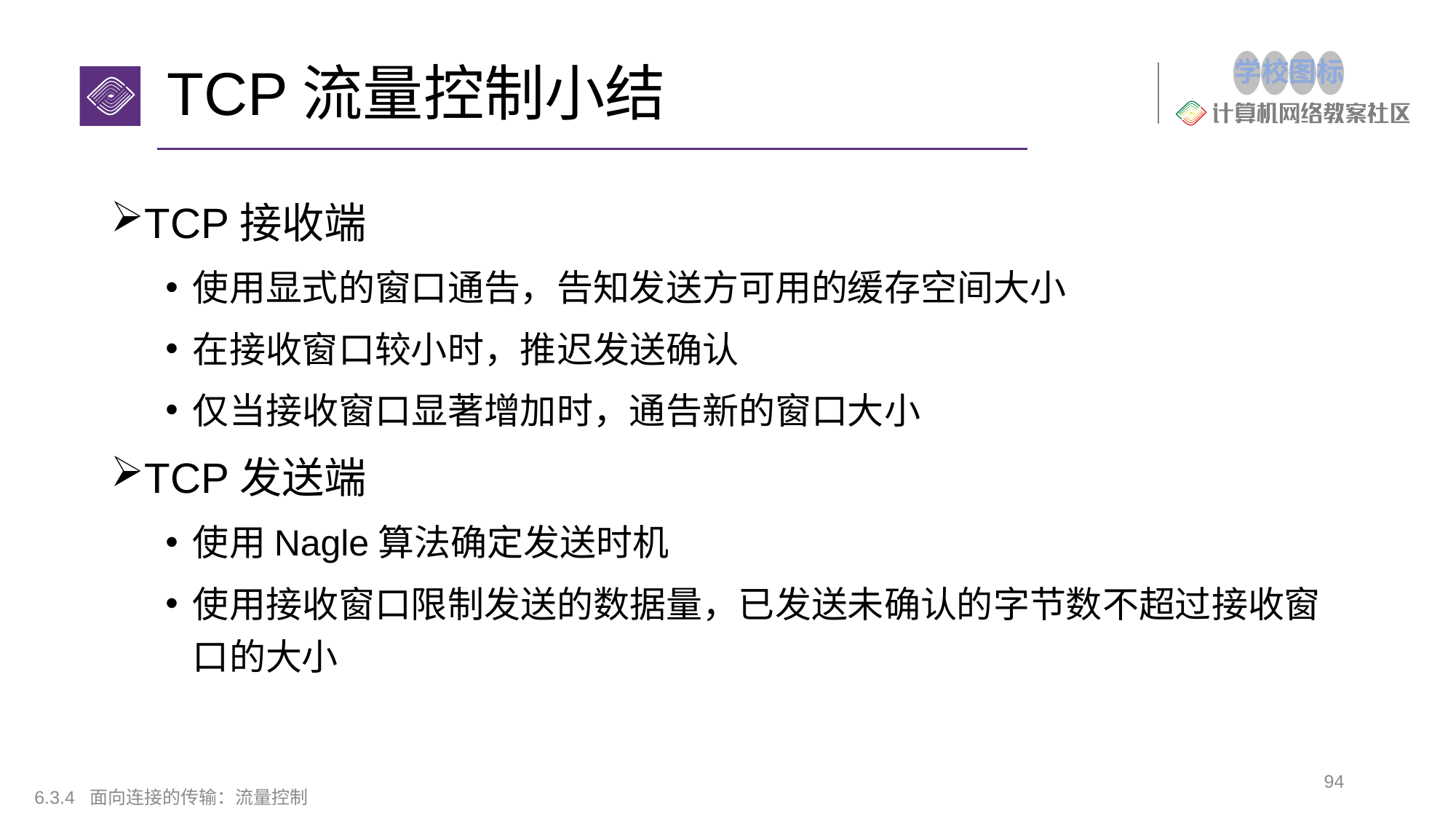

# TCP流量控制小结
TCP接收端
使用显式的窗口通告，告知发送方可用的缓存空间大小
在接收窗口较小时，推迟发送确认
仅当接收窗口显著增加时，通告新的窗口大小
TCP发送端
使用Nagle算法确定发送时机
使用接收窗口限制发送的数据量，已发送未确认的字节数不超过接收窗口的大小

94
6.3.4  面向连接的传输：流量控制